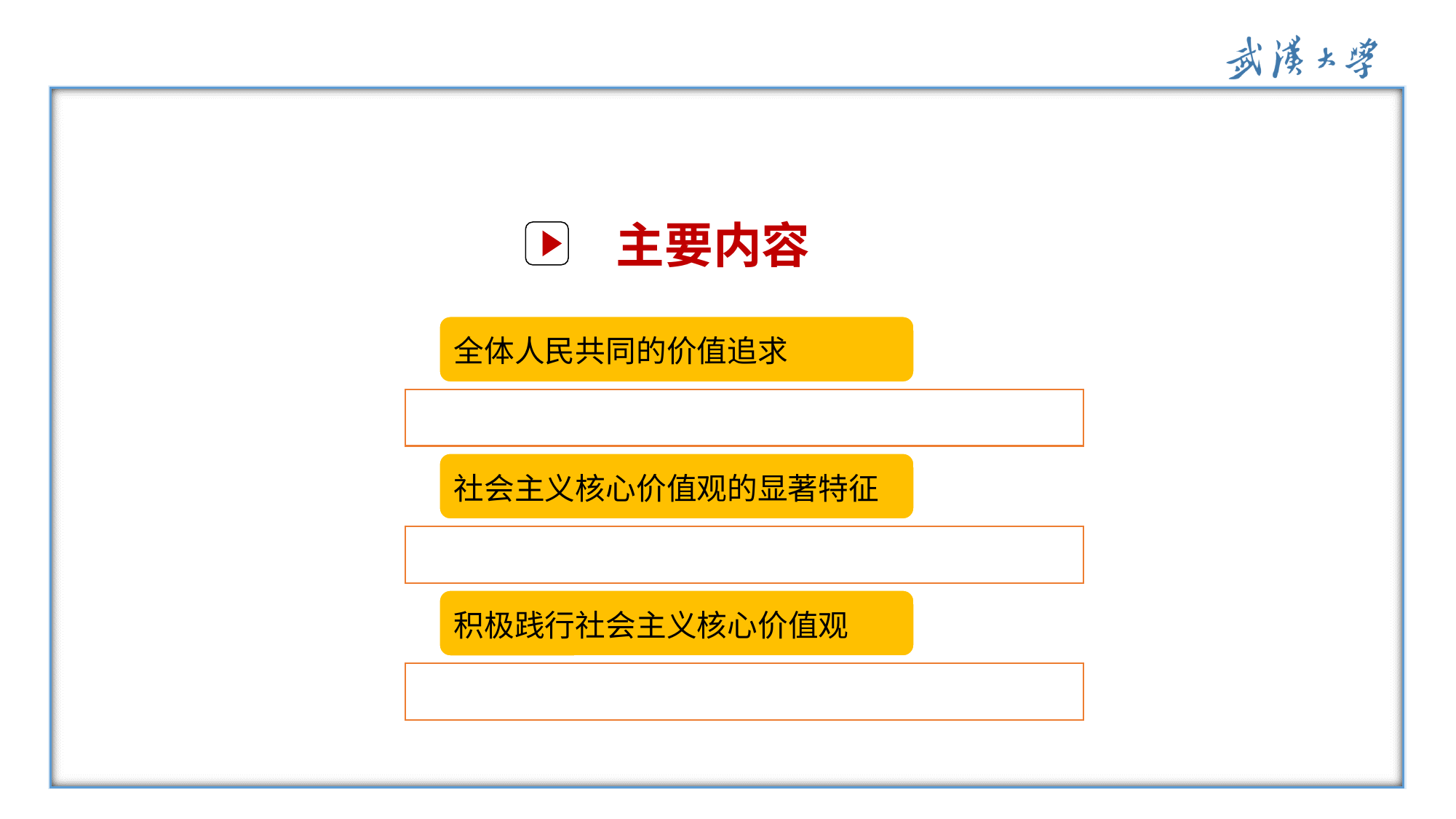

主要内容
主要内容

全体人民共同的价值追求
社会主义核心价值观的显著特征
积极践行社会主义核心价值观